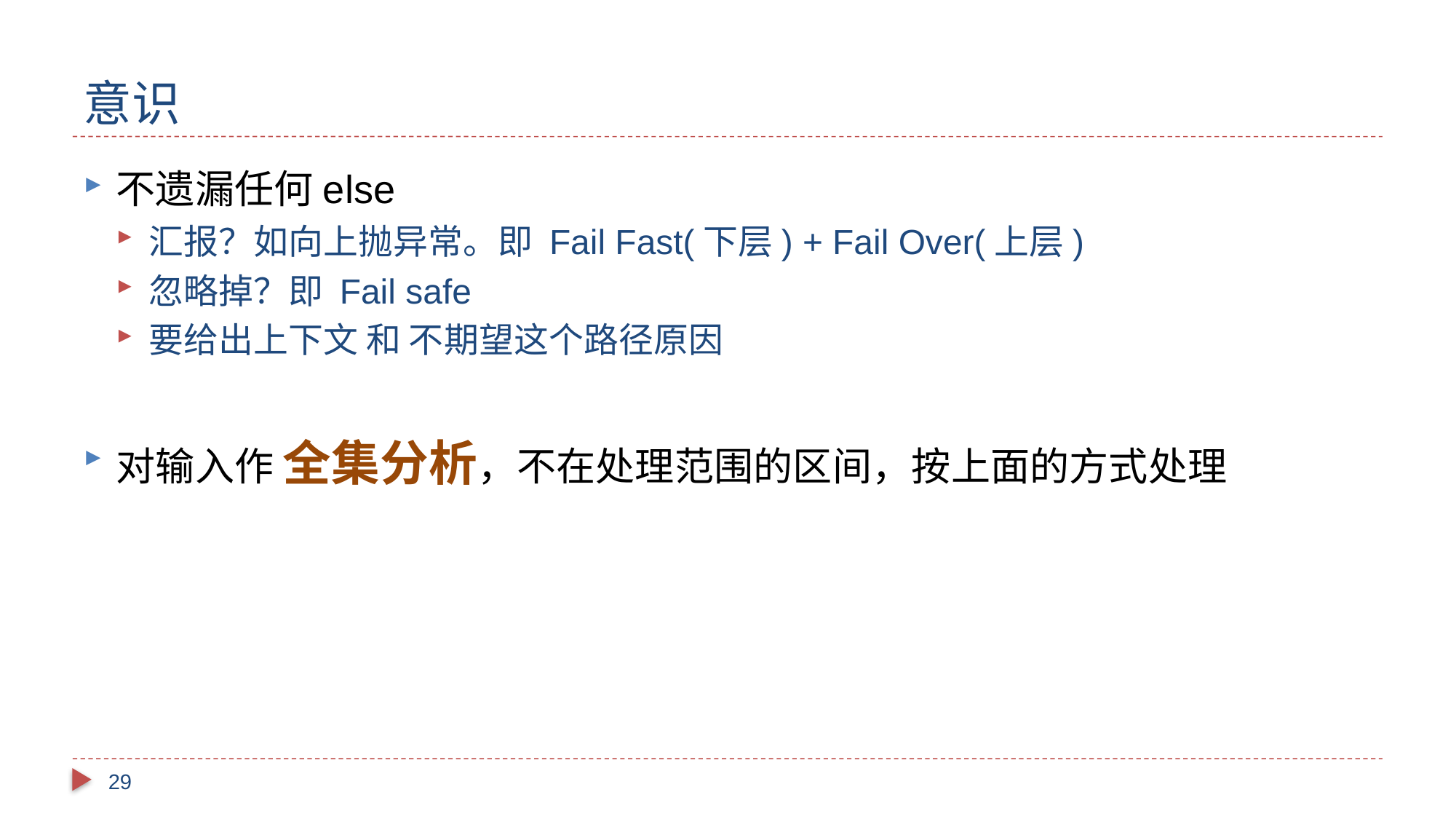

# 意识
不遗漏任何else
汇报？如向上抛异常。即 Fail Fast(下层) + Fail Over(上层)
忽略掉？即 Fail safe
要给出上下文 和 不期望这个路径原因

对输入作 全集分析，不在处理范围的区间，按上面的方式处理

29